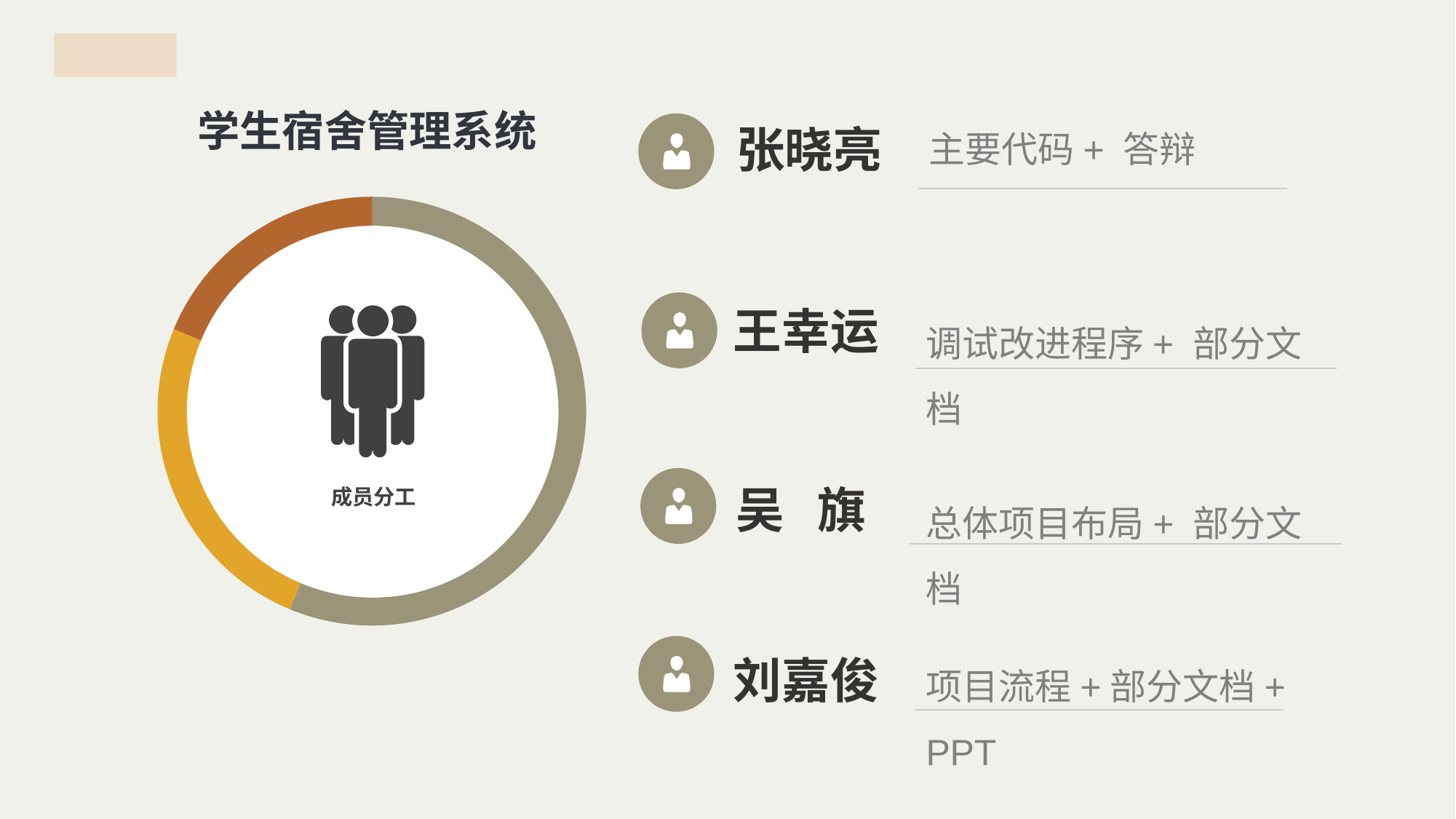

主要代码+ 答辩
学生宿舍管理系统
张晓亮

### Chart

| Category | Sales |
|---|---|
| CEO | 45.0 |
| Startup Team | 20.0 |
| Investor | 15.0 |
王幸运

调试改进程序+ 部分文档

吴   旗

总体项目布局+ 部分文档
成员分工

项目流程+部分文档+ PPT
刘嘉俊